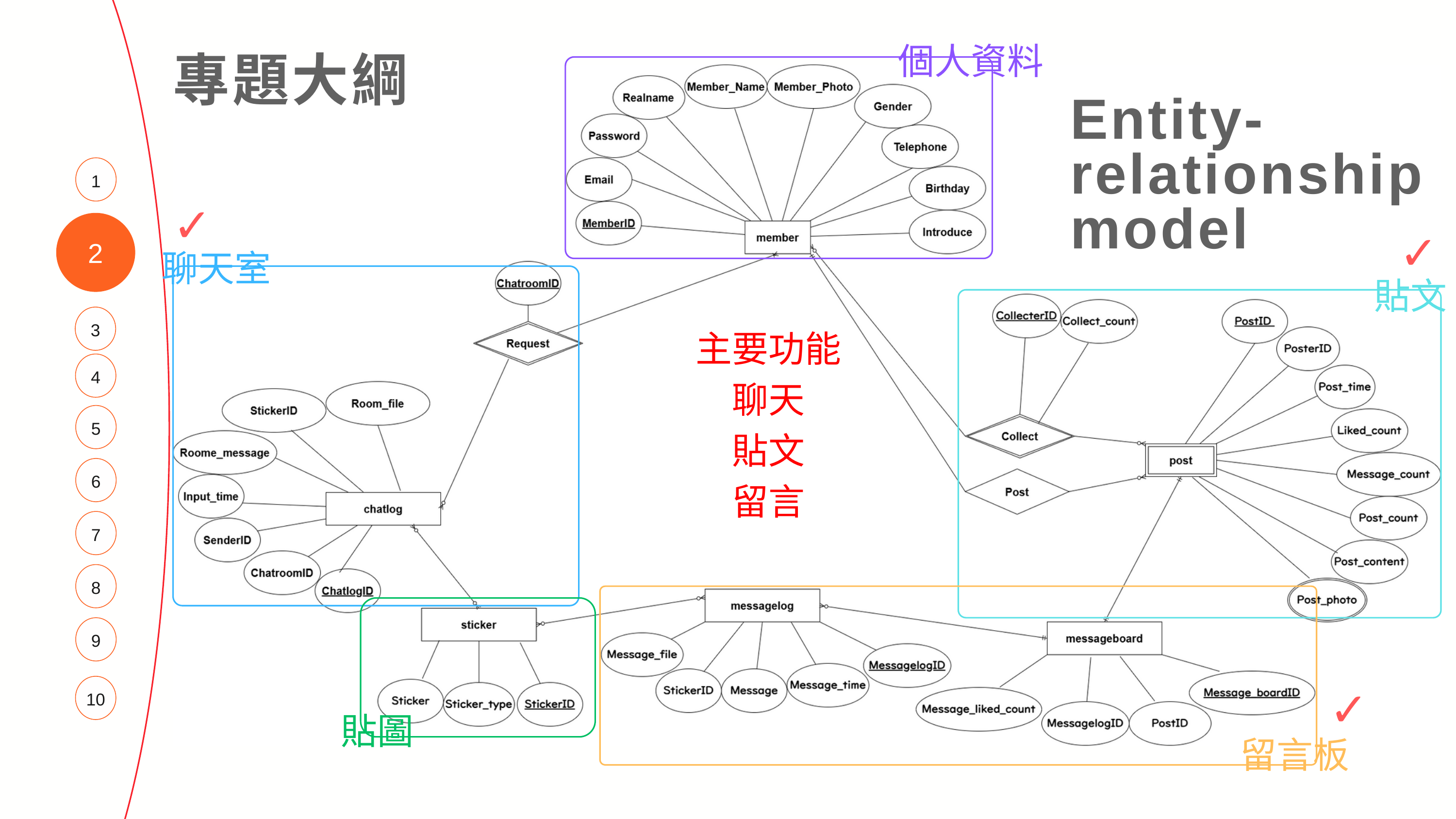

個人資料

專題大綱

Entity-relationship model

1
✓

2
✓
聊天室
貼文

3
主要功能
聊天
貼文
留言

4

5

6

7

8

9
✓

10
貼圖
留言板